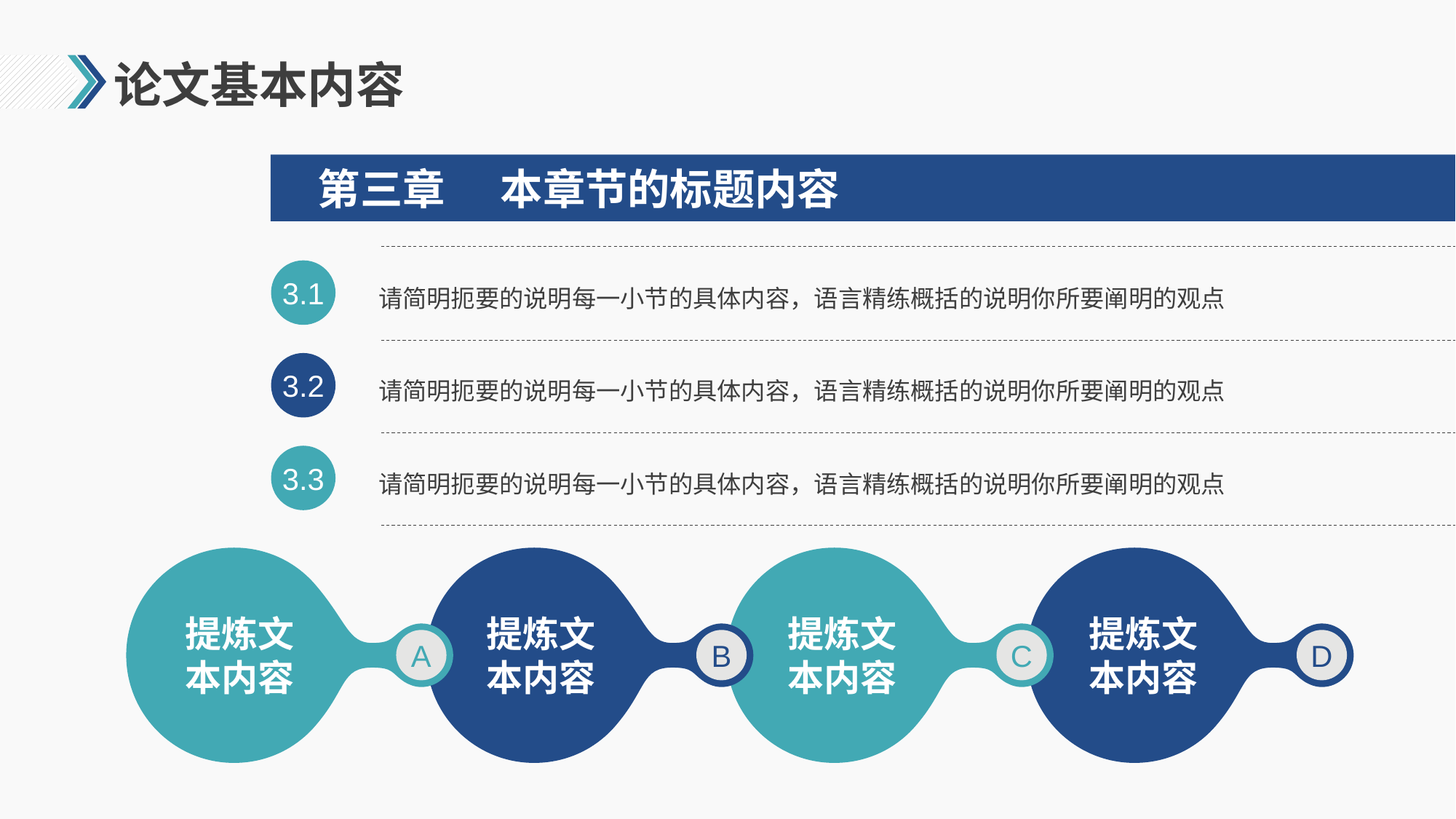

# 论文基本内容
本章节的标题内容
第三章
3.1
请简明扼要的说明每一小节的具体内容，语言精练概括的说明你所要阐明的观点
3.2
请简明扼要的说明每一小节的具体内容，语言精练概括的说明你所要阐明的观点
3.3
请简明扼要的说明每一小节的具体内容，语言精练概括的说明你所要阐明的观点

A

B

C

D
提炼文本内容
提炼文本内容
提炼文本内容
提炼文本内容